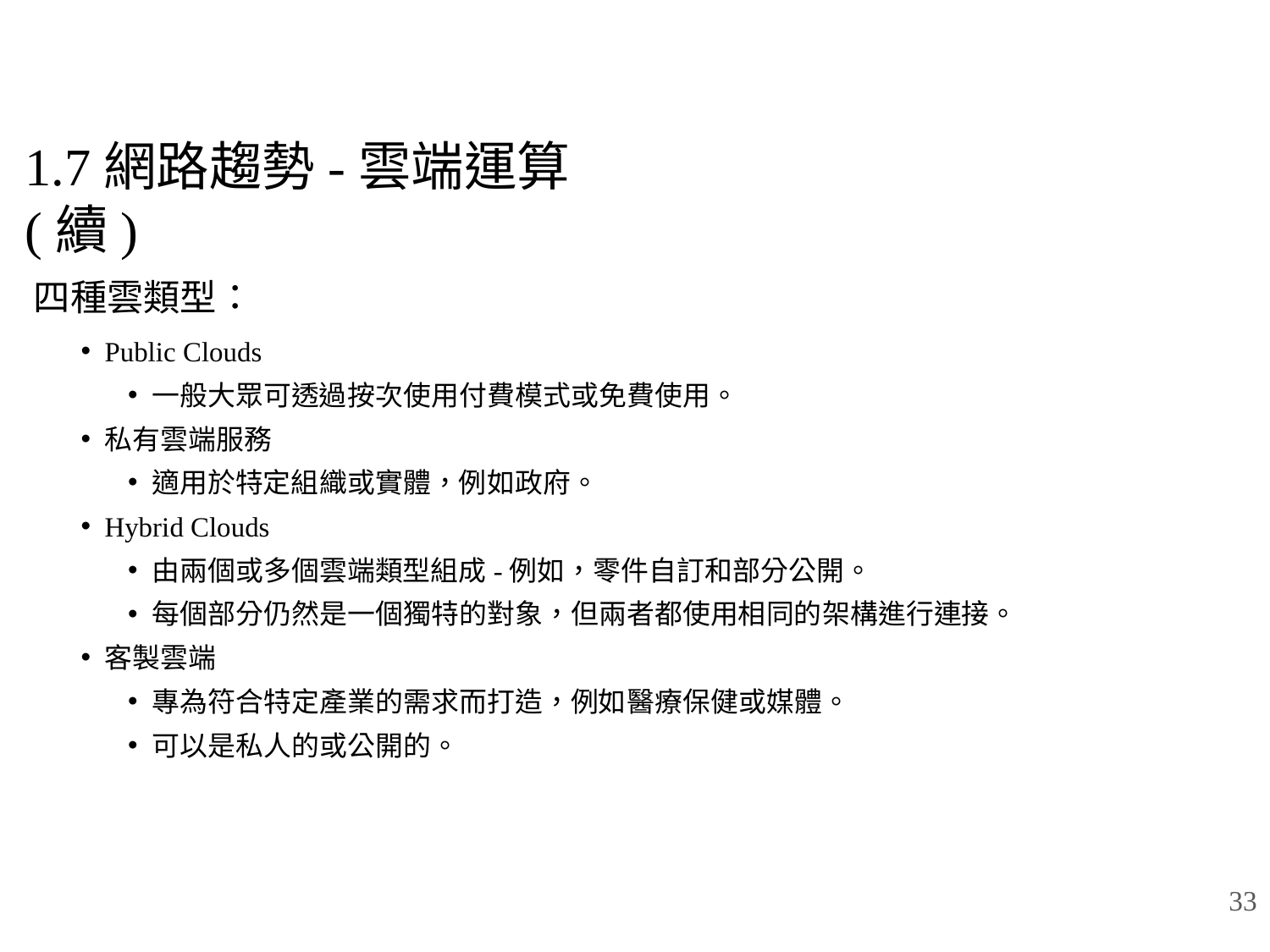

# 1.7網路趨勢-雲端運算 (續)
四種雲類型：
Public Clouds
一般大眾可透過按次使用付費模式或免費使用。
私有雲端服務
適用於特定組織或實體，例如政府。
Hybrid Clouds
由兩個或多個雲端類型組成-例如，零件自訂和部分公開。
每個部分仍然是一個獨特的對象，但兩者都使用相同的架構進行連接。
客製雲端
專為符合特定產業的需求而打造，例如醫療保健或媒體。
可以是私人的或公開的。

33